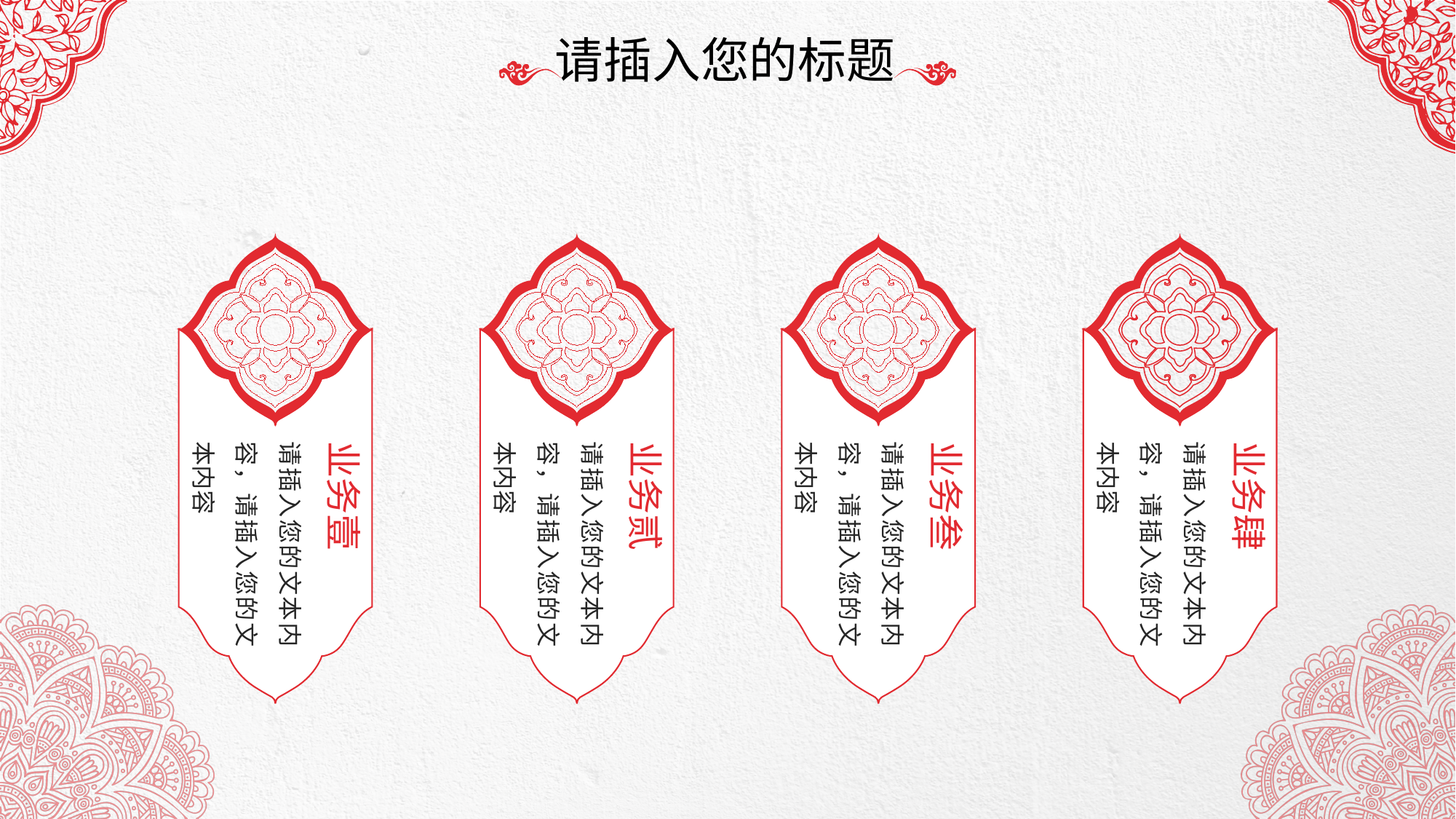

请插入您的文本内容，请插入您的文本内容
业务壹
请插入您的文本内容，请插入您的文本内容
业务贰
请插入您的文本内容，请插入您的文本内容
业务叁
请插入您的文本内容，请插入您的文本内容
业务肆